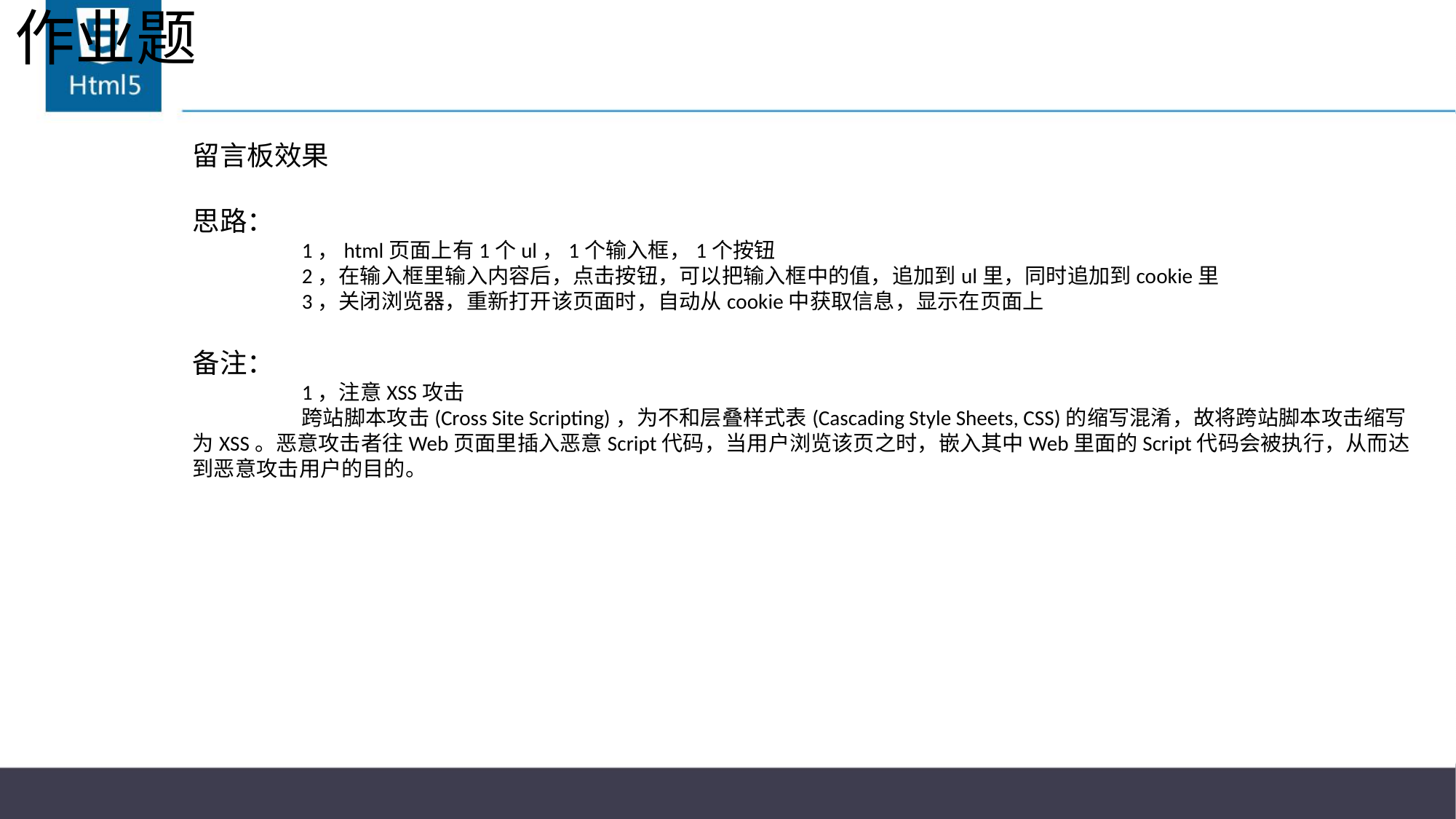

# 作业题
留言板效果

思路：
	1，html页面上有1个ul，1个输入框，1个按钮
	2，在输入框里输入内容后，点击按钮，可以把输入框中的值，追加到ul里，同时追加到cookie里
	3，关闭浏览器，重新打开该页面时，自动从cookie中获取信息，显示在页面上

备注：
	1，注意XSS攻击
	跨站脚本攻击(Cross Site Scripting)，为不和层叠样式表(Cascading Style Sheets, CSS)的缩写混淆，故将跨站脚本攻击缩写为XSS。恶意攻击者往Web页面里插入恶意Script代码，当用户浏览该页之时，嵌入其中Web里面的Script代码会被执行，从而达到恶意攻击用户的目的。